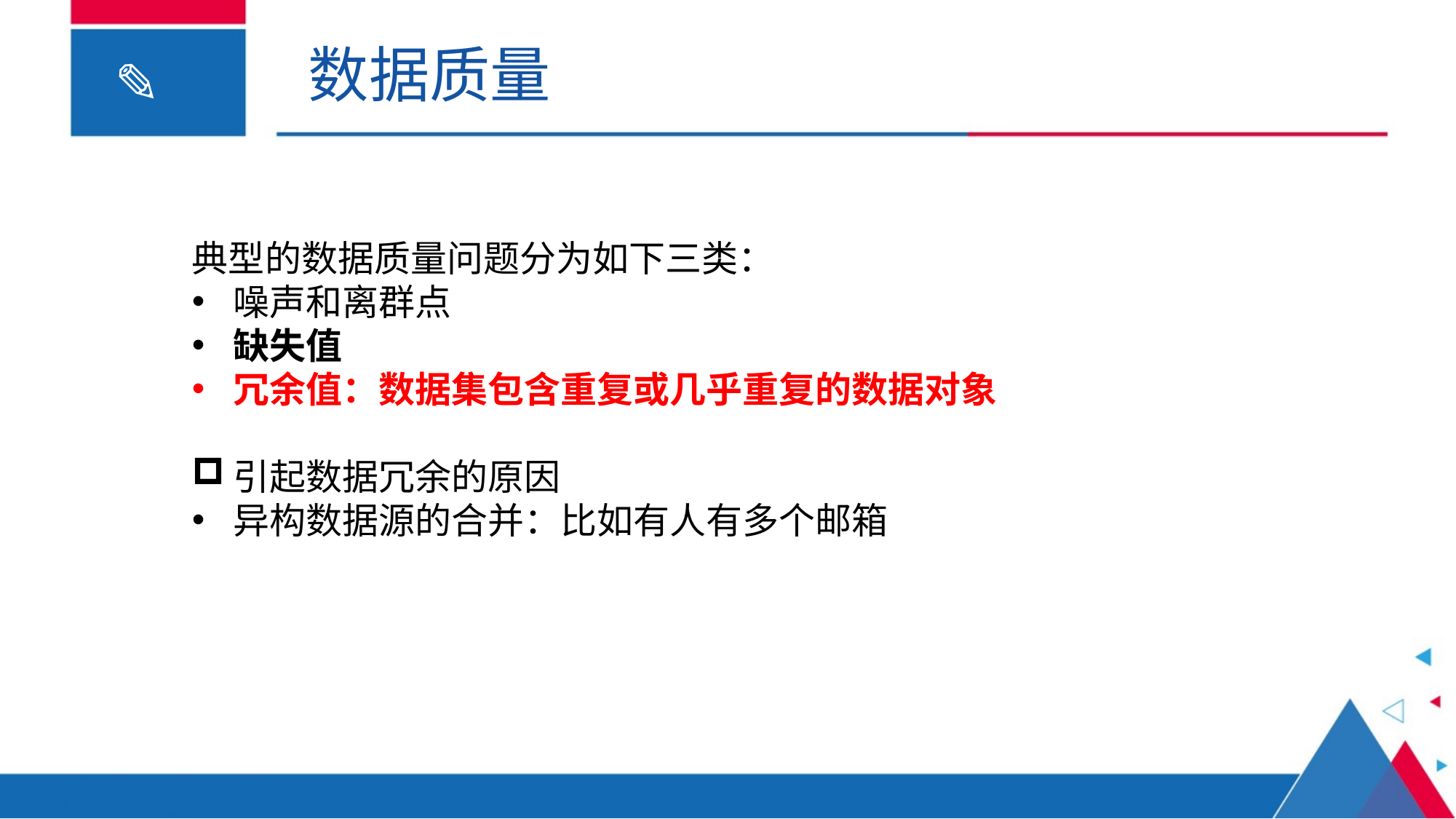

数据质量
典型的数据质量问题分为如下三类：
噪声和离群点
缺失值
冗余值：数据集包含重复或几乎重复的数据对象

引起数据冗余的原因
异构数据源的合并：比如有人有多个邮箱